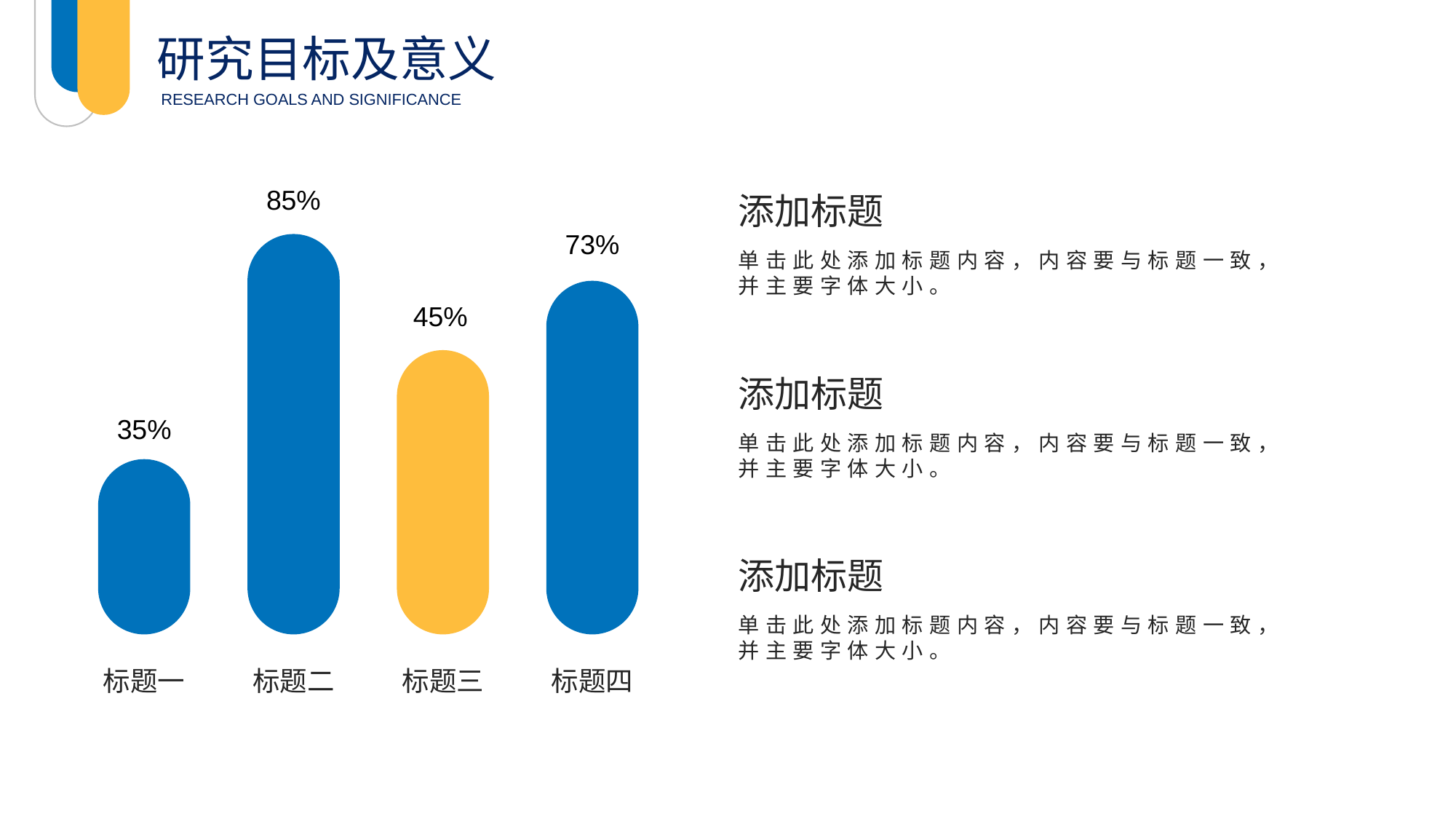

研究目标及意义
RESEARCH GOALS AND SIGNIFICANCE
85%

标题二
添加标题
单击此处添加标题内容，内容要与标题一致，并主要字体大小。
73%

标题四
45%

标题三
添加标题
单击此处添加标题内容，内容要与标题一致，并主要字体大小。
35%

标题一
添加标题
单击此处添加标题内容，内容要与标题一致，并主要字体大小。